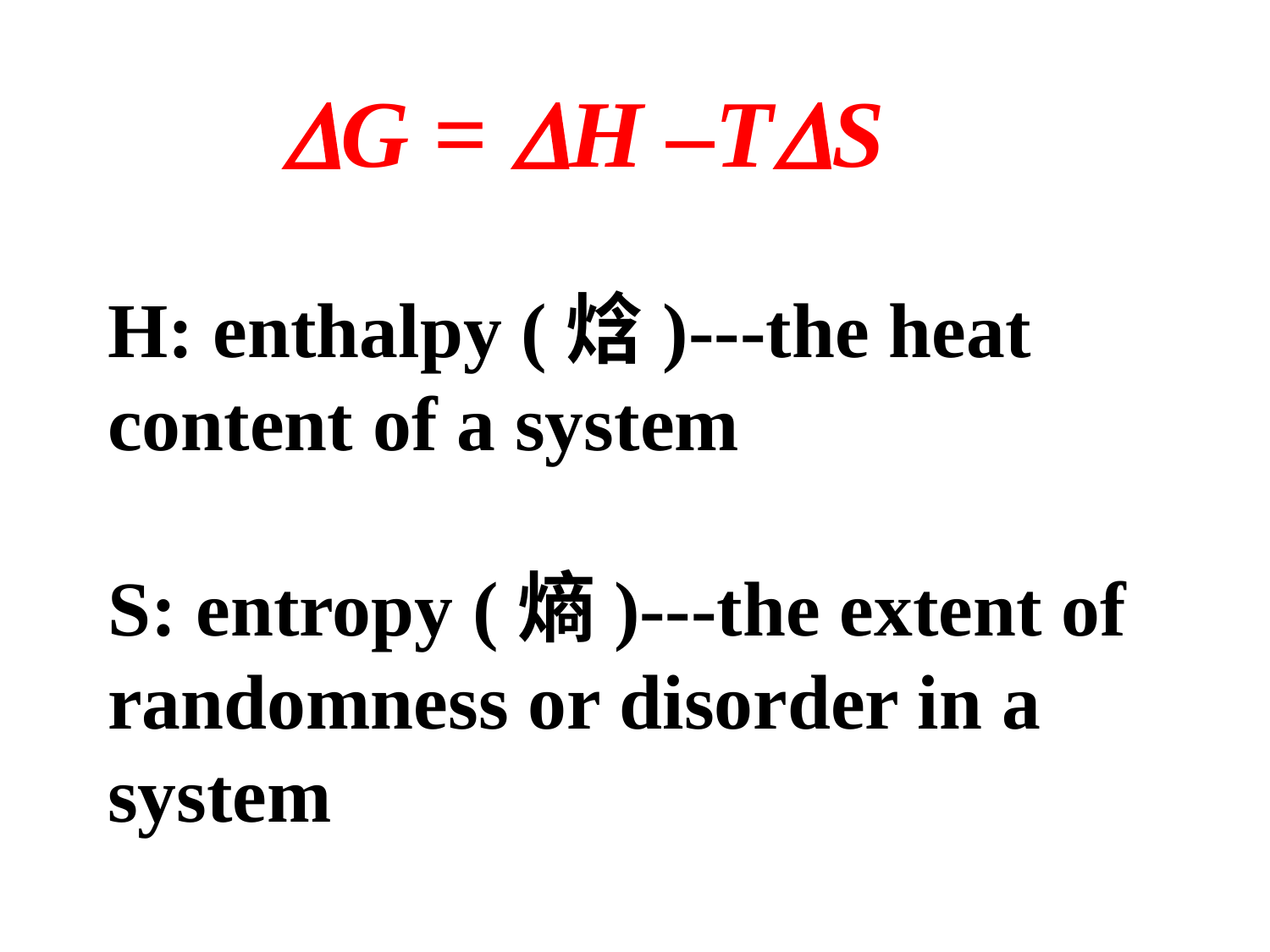

ΔG = ΔH –TΔS

H: enthalpy (焓)---the heat content of a system

S: entropy (熵)---the extent of randomness or disorder in a system